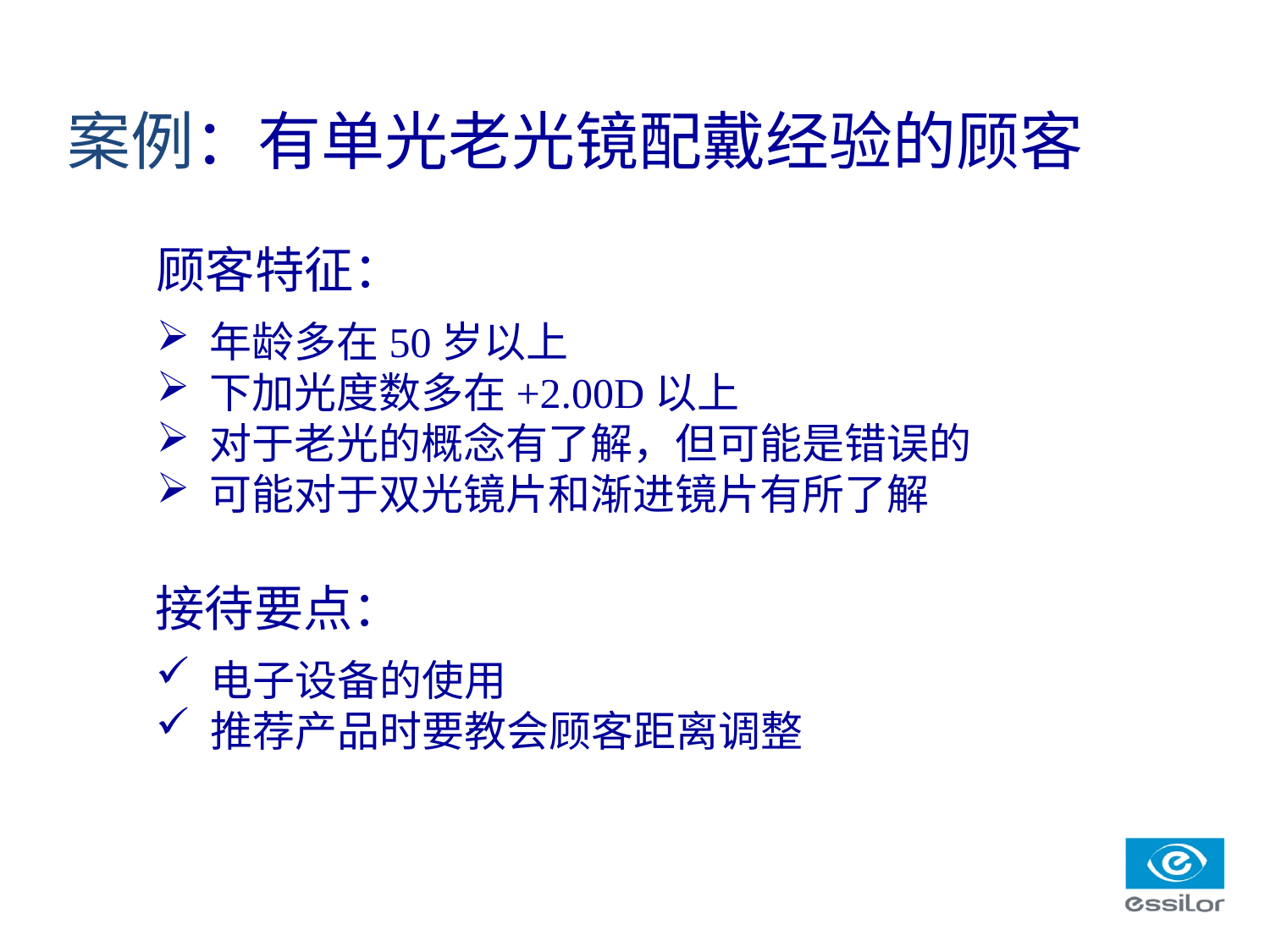

案例：有单光老光镜配戴经验的顾客
顾客特征：

 年龄多在50岁以上
 下加光度数多在+2.00D以上
 对于老光的概念有了解，但可能是错误的
 可能对于双光镜片和渐进镜片有所了解
接待要点：

 电子设备的使用
 推荐产品时要教会顾客距离调整